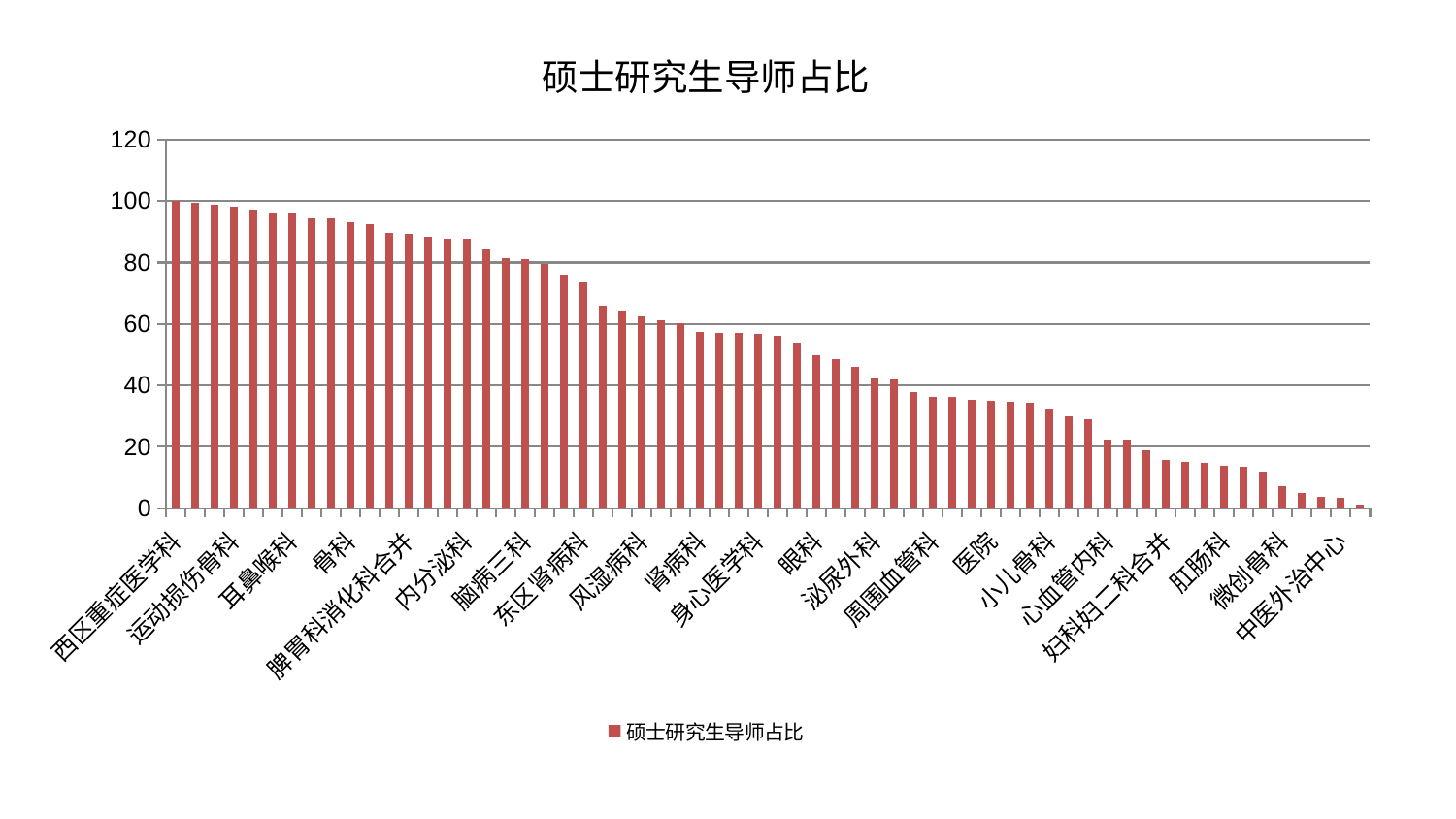

### Chart: 硕士研究生导师占比

| Category | 硕士研究生导师占比 |
|---|---|
| 西区重症医学科 | 100.00000000000001 |
| 显微骨科 | 99.33824079179591 |
| 呼吸内科 | 98.71257219302463 |
| 运动损伤骨科 | 98.27198033339072 |
| 中医经典科 | 97.23577889992869 |
| 治未病中心 | 96.04613188428273 |
| 耳鼻喉科 | 95.94723610982084 |
| 小儿推拿科 | 94.41767332683678 |
| 肾脏内科 | 94.31727687885939 |
| 骨科 | 93.02638288253229 |
| 肝胆外科 | 92.3720574225367 |
| 脾胃病科 | 89.70968266921726 |
| 脾胃科消化科合并 | 89.4221932247199 |
| 重症医学科 | 88.47068009510183 |
| 普通外科 | 87.7298269528887 |
| 内分泌科 | 87.70121408249312 |
| 心病一科 | 84.16021045561084 |
| 关节骨科 | 81.37959684184229 |
| 脑病三科 | 81.23991024218273 |
| 神经外科 | 79.42033152130611 |
| 妇二科 | 76.07195007592553 |
| 东区肾病科 | 73.53214627629552 |
| 血液科 | 65.99294949246459 |
| 综合内科 | 64.16644165009002 |
| 风湿病科 | 62.339517237711775 |
| 心病四科 | 61.26782310299078 |
| 肝病科 | 60.13555201332465 |
| 肾病科 | 57.4897968350727 |
| 产科 | 57.18571074778655 |
| 针灸科 | 57.00229299873021 |
| 身心医学科 | 56.95397940032629 |
| 肿瘤内科 | 56.154583722966116 |
| 口腔科 | 54.046406472158274 |
| 眼科 | 49.69355557420232 |
| 康复科 | 48.642061527891656 |
| 男科 | 46.2004750189235 |
| 泌尿外科 | 42.19128030855788 |
| 脊柱骨科 | 42.06636669574216 |
| 妇科 | 37.80416696477673 |
| 周围血管科 | 36.34232800024586 |
| 脑病一科 | 36.23051987748818 |
| 心病二科 | 35.24197662527855 |
| 医院 | 34.86441617903992 |
| 推拿科 | 34.64452523352733 |
| 美容皮肤科 | 34.4662040051919 |
| 小儿骨科 | 32.459650339191576 |
| 胸外科 | 29.813502937096267 |
| 神经内科 | 29.002010506580618 |
| 心血管内科 | 22.35839024419253 |
| 消化内科 | 22.26494081216797 |
| 心病三科 | 18.779845563412717 |
| 妇科妇二科合并 | 15.767757629219304 |
| 乳腺甲状腺外科 | 15.234643632921127 |
| 老年医学科 | 14.668314304858049 |
| 肛肠科 | 13.686304459307273 |
| 创伤骨科 | 13.502625947676071 |
| 儿科 | 11.843804457806094 |
| 微创骨科 | 7.242619133432733 |
| 脑病二科 | 4.8949301484272985 |
| 东区重症医学科 | 3.7850373801916235 |
| 中医外治中心 | 3.3482796132426764 |
| 皮肤科 | 1.3126175108227303 |
212